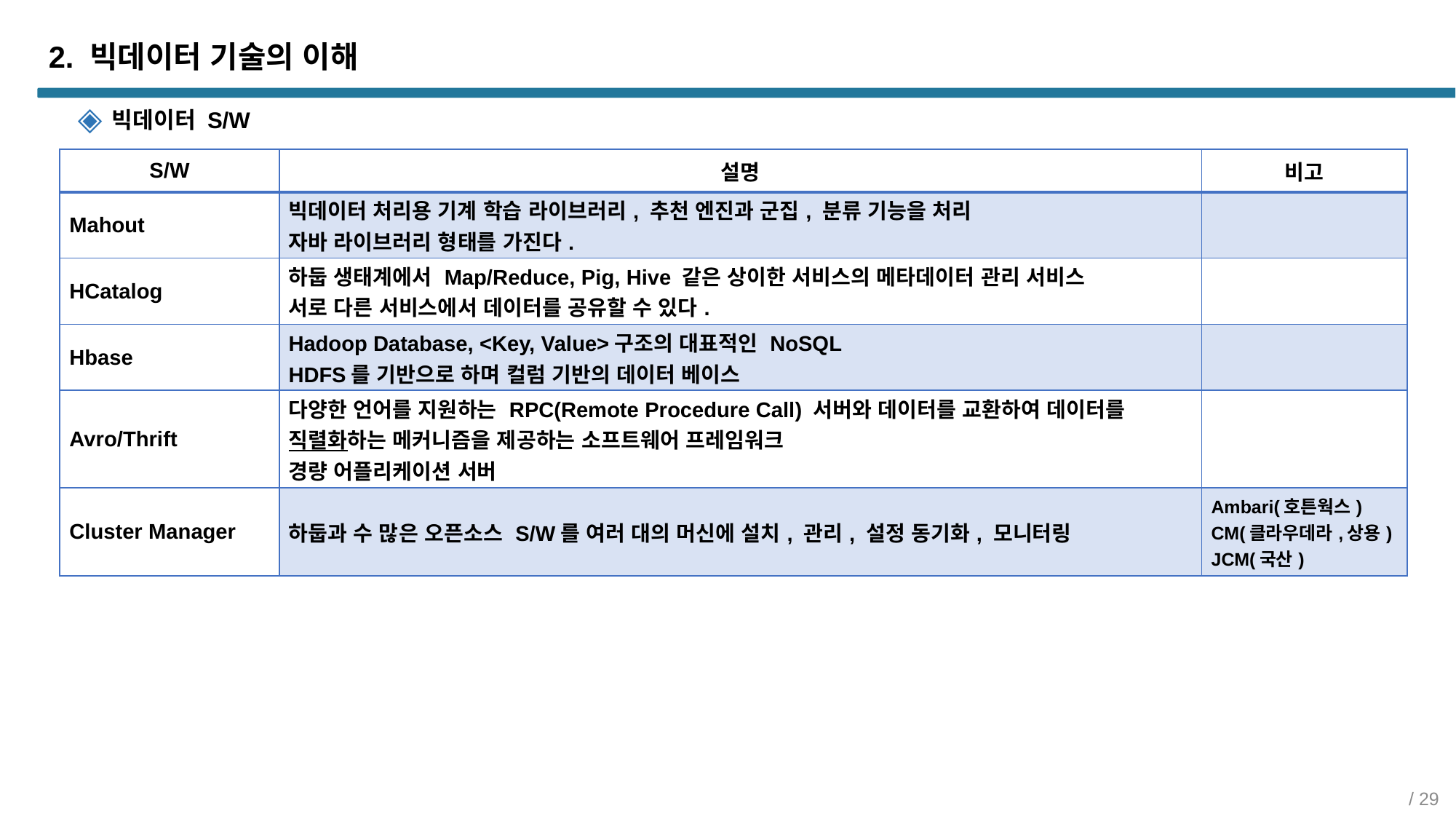

# 2. 빅데이터 기술의 이해
빅데이터 S/W
| S/W | 설명 | 비고 |
| --- | --- | --- |
| Mahout | 빅데이터 처리용 기계 학습 라이브러리, 추천 엔진과 군집, 분류 기능을 처리 자바 라이브러리 형태를 가진다. |  |
| HCatalog | 하둡 생태계에서 Map/Reduce, Pig, Hive 같은 상이한 서비스의 메타데이터 관리 서비스 서로 다른 서비스에서 데이터를 공유할 수 있다. |  |
| Hbase | Hadoop Database, <Key, Value>구조의 대표적인 NoSQL HDFS를 기반으로 하며 컬럼 기반의 데이터 베이스 |  |
| Avro/Thrift | 다양한 언어를 지원하는 RPC(Remote Procedure Call) 서버와 데이터를 교환하여 데이터를 직렬화하는 메커니즘을 제공하는 소프트웨어 프레임워크 경량 어플리케이션 서버 |  |
| Cluster Manager | 하둡과 수 많은 오픈소스 S/W를 여러 대의 머신에 설치, 관리, 설정 동기화, 모니터링 | Ambari(호튼웍스) CM(클라우데라,상용) JCM(국산) |
/ 29